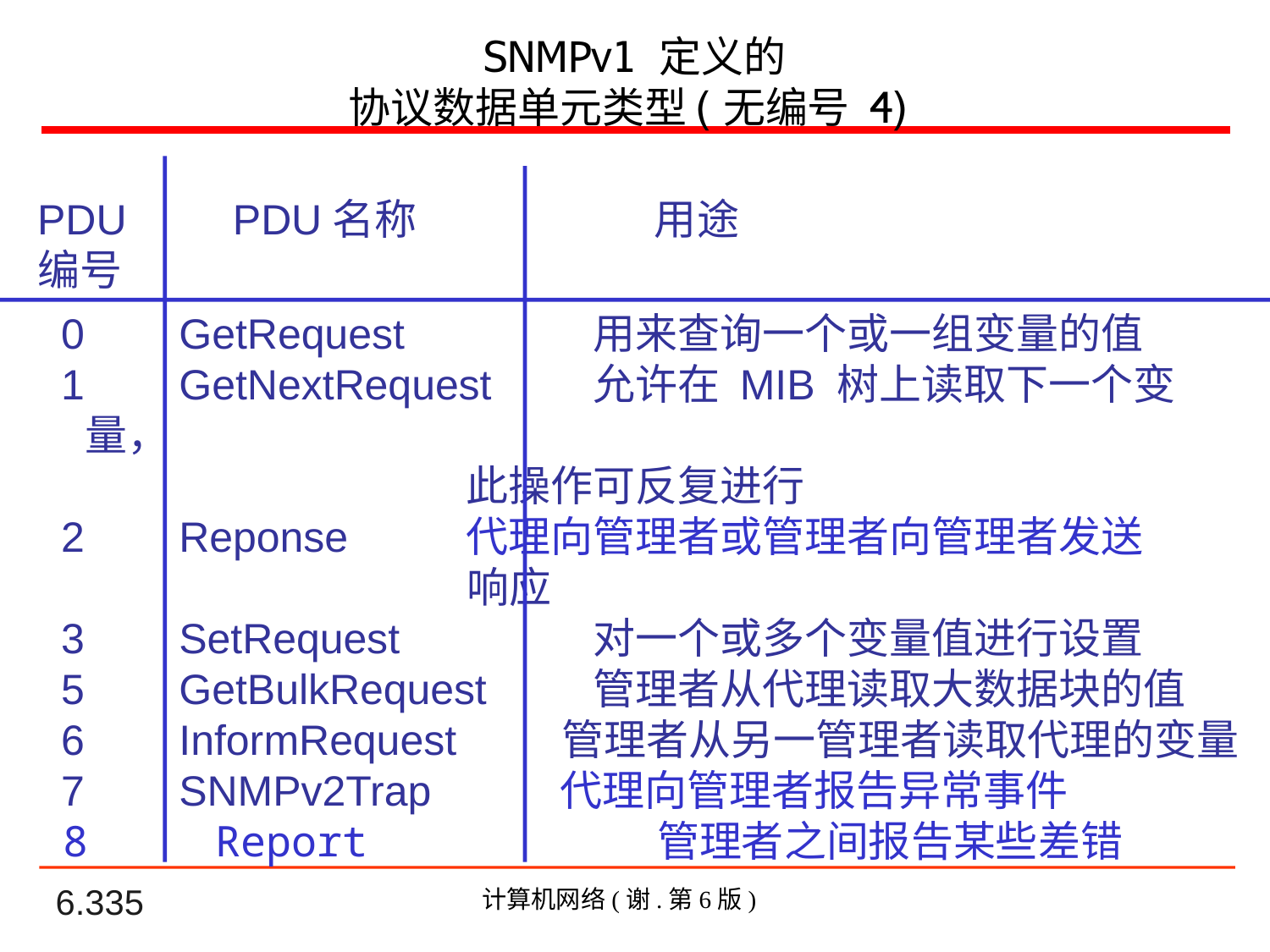

# SNMPv1 定义的 协议数据单元类型(无编号 4)

PDU         PDU名称                         用途
编号
  0        GetRequest          	用来查询一个或一组变量的值
  1        GetNextRequest 	允许在 MIB 树上读取下一个变量，
                                    	此操作可反复进行
  2        Reponse        	代理向管理者或管理者向管理者发送
                                            响应
  3        SetRequest          	对一个或多个变量值进行设置
  5        GetBulkRequest	管理者从代理读取大数据块的值
  6        InformRequest        管理者从另一管理者读取代理的变量
  7        SNMPv2Trap          代理向管理者报告异常事件
 8     Report           管理者之间报告某些差错